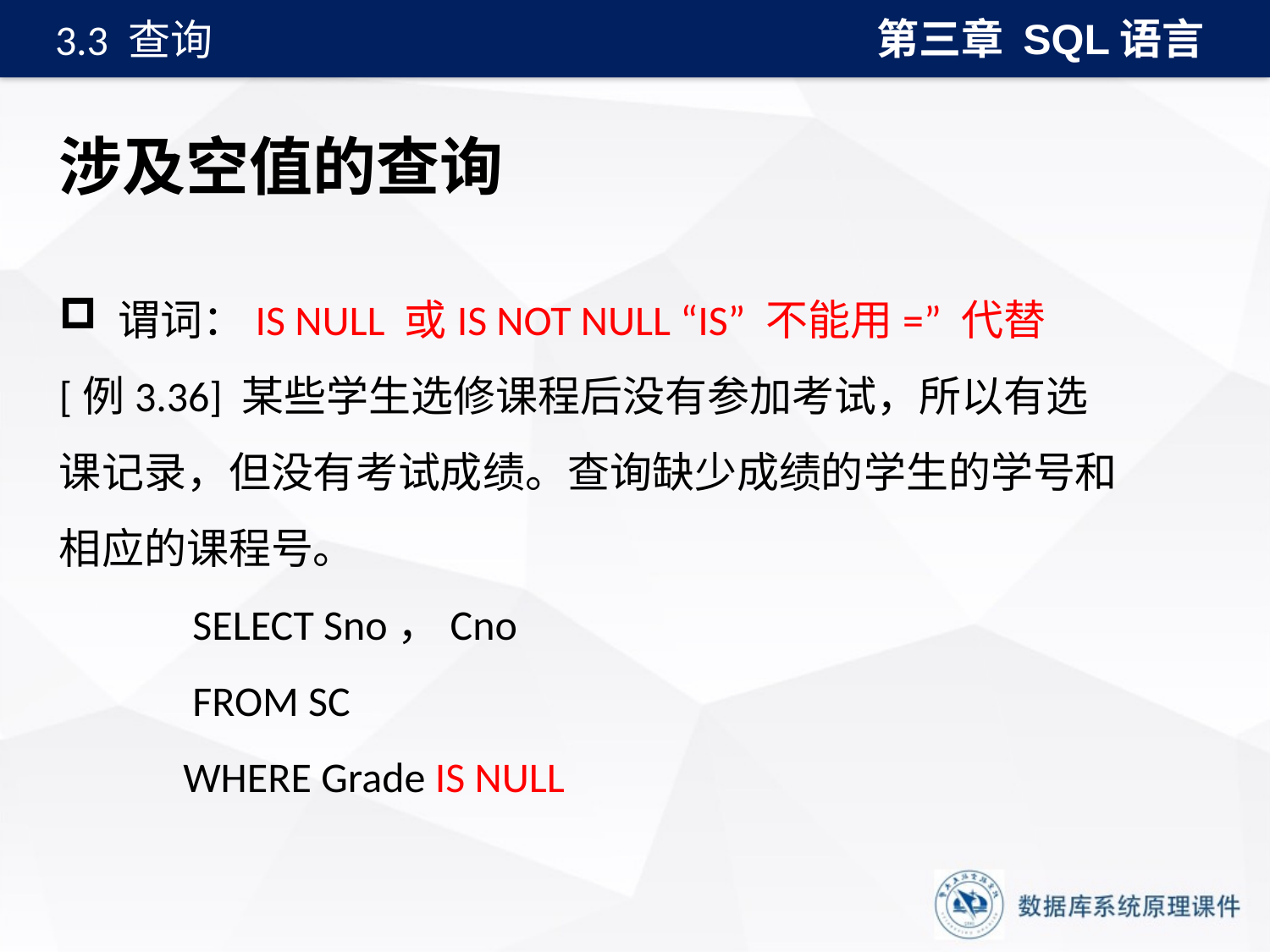

第三章 SQL语言
3.3 查询
# 涉及空值的查询
 谓词：IS NULL 或IS NOT NULL “IS” 不能用=” 代替
[例3.36] 某些学生选修课程后没有参加考试，所以有选课记录，但没有考试成绩。查询缺少成绩的学生的学号和相应的课程号。
              SELECT Sno，Cno
              FROM SC
             WHERE Grade IS NULL